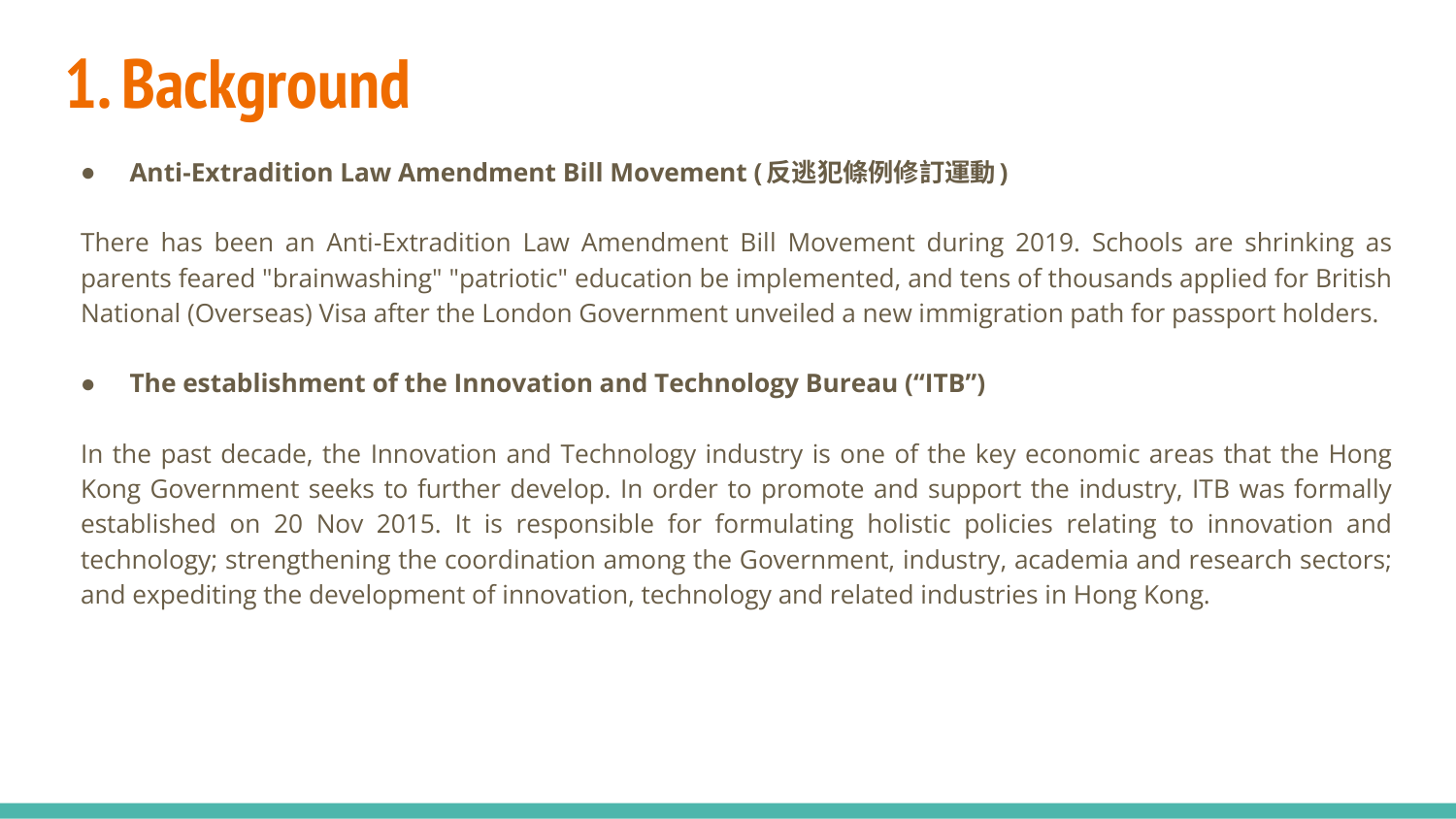

# 1. Background
Anti-Extradition Law Amendment Bill Movement (反逃犯條例修訂運動)

There has been an Anti-Extradition Law Amendment Bill Movement during 2019. Schools are shrinking as parents feared "brainwashing" "patriotic" education be implemented, and tens of thousands applied for British National (Overseas) Visa after the London Government unveiled a new immigration path for passport holders.

The establishment of the Innovation and Technology Bureau (“ITB”)

In the past decade, the Innovation and Technology industry is one of the key economic areas that the Hong Kong Government seeks to further develop. In order to promote and support the industry, ITB was formally established on 20 Nov 2015. It is responsible for formulating holistic policies relating to innovation and technology; strengthening the coordination among the Government, industry, academia and research sectors; and expediting the development of innovation, technology and related industries in Hong Kong.